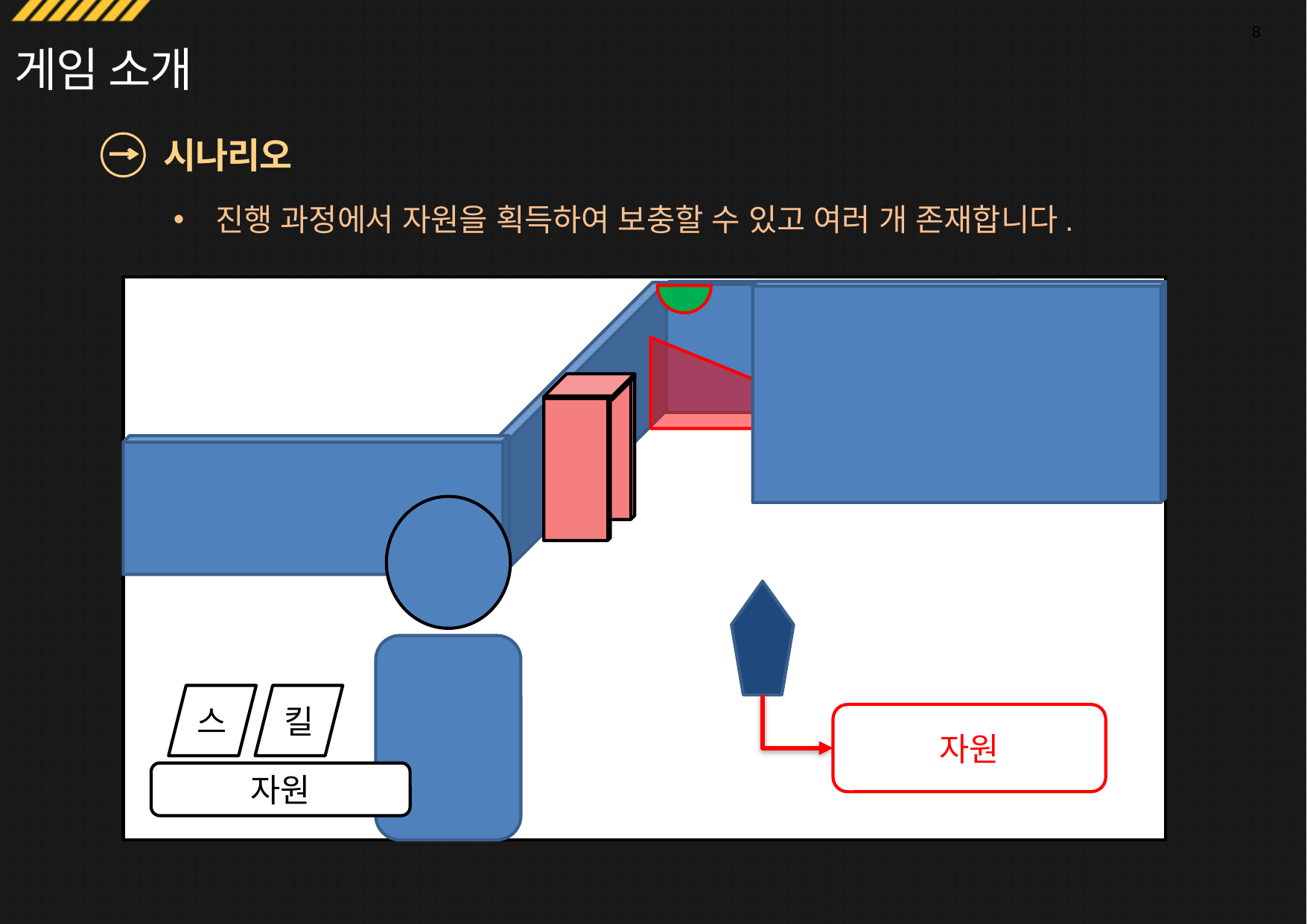

8
게임 소개
시나리오

진행 과정에서 자원을 획득하여 보충할 수 있고 여러 개 존재합니다.

스
킬
자원

자원